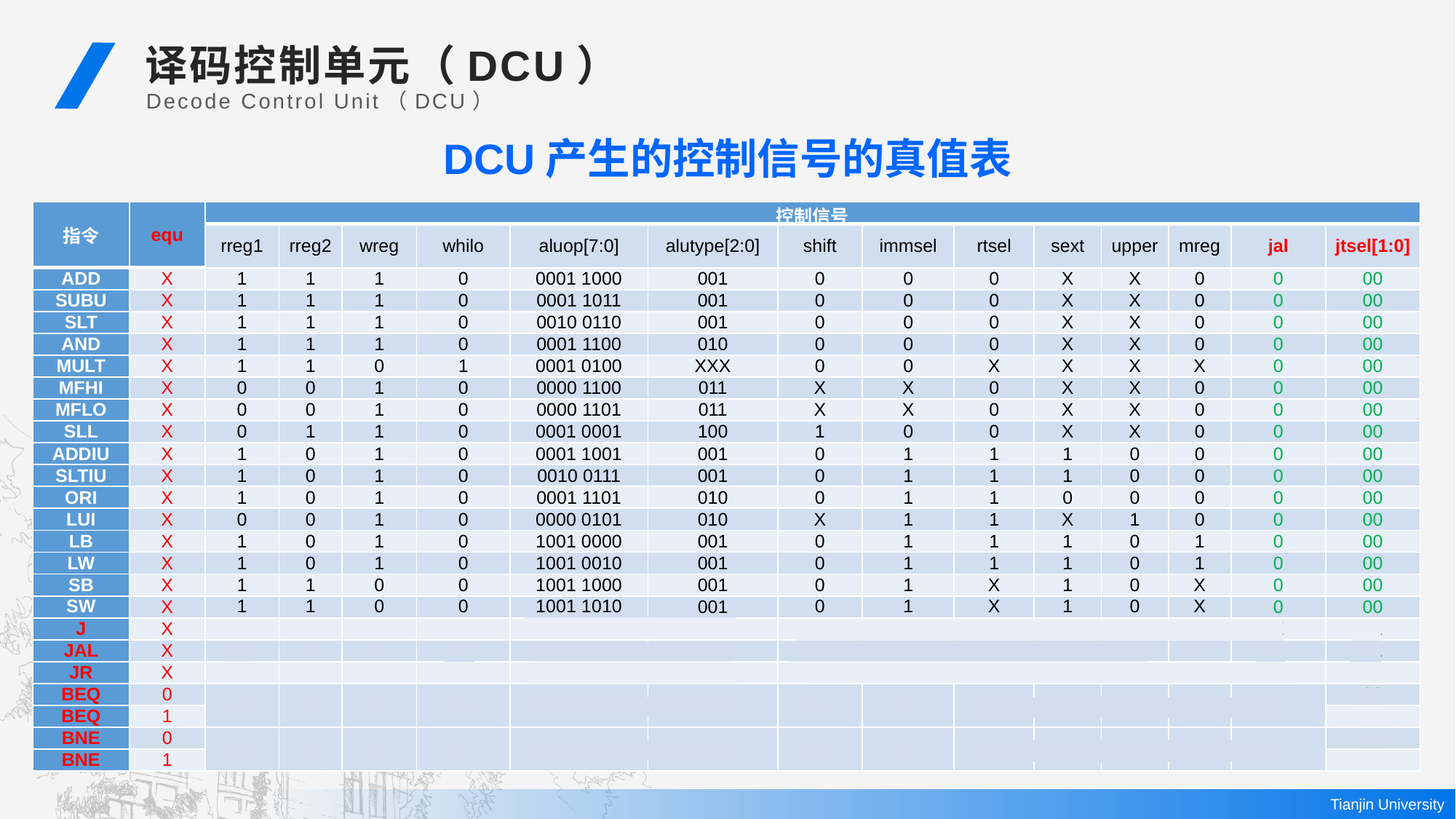

译码控制单元（DCU）
Decode Control Unit（DCU）
DCU产生的控制信号的真值表
| 指令 | equ | 控制信号 |  |  |  |  |  |  |  |  |  |  |  |  |  |
| --- | --- | --- | --- | --- | --- | --- | --- | --- | --- | --- | --- | --- | --- | --- | --- |
|  |  | rreg1 | rreg2 | wreg | whilo | aluop[7:0] | alutype[2:0] | shift | immsel | rtsel | sext | upper | mreg | jal | jtsel[1:0] |
| ADD | X | 1 | 1 | 1 | 0 | 0001 1000 | 001 | 0 | 0 | 0 | X | X | 0 | 0 | 00 |
| SUBU | X | 1 | 1 | 1 | 0 | 0001 1011 | 001 | 0 | 0 | 0 | X | X | 0 | 0 | 00 |
| SLT | X | 1 | 1 | 1 | 0 | 0010 0110 | 001 | 0 | 0 | 0 | X | X | 0 | 0 | 00 |
| AND | X | 1 | 1 | 1 | 0 | 0001 1100 | 010 | 0 | 0 | 0 | X | X | 0 | 0 | 00 |
| MULT | X | 1 | 1 | 0 | 1 | 0001 0100 | XXX | 0 | 0 | X | X | X | X | 0 | 00 |
| MFHI | X | 0 | 0 | 1 | 0 | 0000 1100 | 011 | X | X | 0 | X | X | 0 | 0 | 00 |
| MFLO | X | 0 | 0 | 1 | 0 | 0000 1101 | 011 | X | X | 0 | X | X | 0 | 0 | 00 |
| SLL | X | 0 | 1 | 1 | 0 | 0001 0001 | 100 | 1 | 0 | 0 | X | X | 0 | 0 | 00 |
| ADDIU | X | 1 | 0 | 1 | 0 | 0001 1001 | 001 | 0 | 1 | 1 | 1 | 0 | 0 | 0 | 00 |
| SLTIU | X | 1 | 0 | 1 | 0 | 0010 0111 | 001 | 0 | 1 | 1 | 1 | 0 | 0 | 0 | 00 |
| ORI | X | 1 | 0 | 1 | 0 | 0001 1101 | 010 | 0 | 1 | 1 | 0 | 0 | 0 | 0 | 00 |
| LUI | X | 0 | 0 | 1 | 0 | 0000 0101 | 010 | X | 1 | 1 | X | 1 | 0 | 0 | 00 |
| LB | X | 1 | 0 | 1 | 0 | 1001 0000 | 001 | 0 | 1 | 1 | 1 | 0 | 1 | 0 | 00 |
| LW | X | 1 | 0 | 1 | 0 | 1001 0010 | 001 | 0 | 1 | 1 | 1 | 0 | 1 | 0 | 00 |
| SB | X | 1 | 1 | 0 | 0 | 1001 1000 | 001 | 0 | 1 | X | 1 | 0 | X | 0 | 00 |
| SW | X | 1 | 1 | 0 | 0 | 1001 1010 | 001 | 0 | 1 | X | 1 | 0 | X | 0 | 00 |
| J | X | 0 | 0 | 0 | 0 | 0010 1100 | 101 | X | X | X | X | X | X | X | 01 |
| JAL | X | 0 | 0 | 1 | 0 | 0010 1110 | 101 | X | X | X | X | X | 0 | 1 | 01 |
| JR | X | 1 | 0 | 0 | 0 | 0010 1101 | 101 | 0 | X | X | X | X | X | X | 10 |
| BEQ | 0 | 1 | 1 | 0 | 0 | 0011 0000 | 101 | 0 | 0 | X | X | X | X | X | 00 |
| BEQ | 1 |  |  |  |  |  |  |  |  |  |  |  |  |  | 11 |
| BNE | 0 | 1 | 1 | 0 | 0 | 0011 0001 | 101 | 0 | 0 | X | X | X | X | X | 11 |
| BNE | 1 |  |  |  |  |  |  |  |  |  |  |  |  |  | 00 |